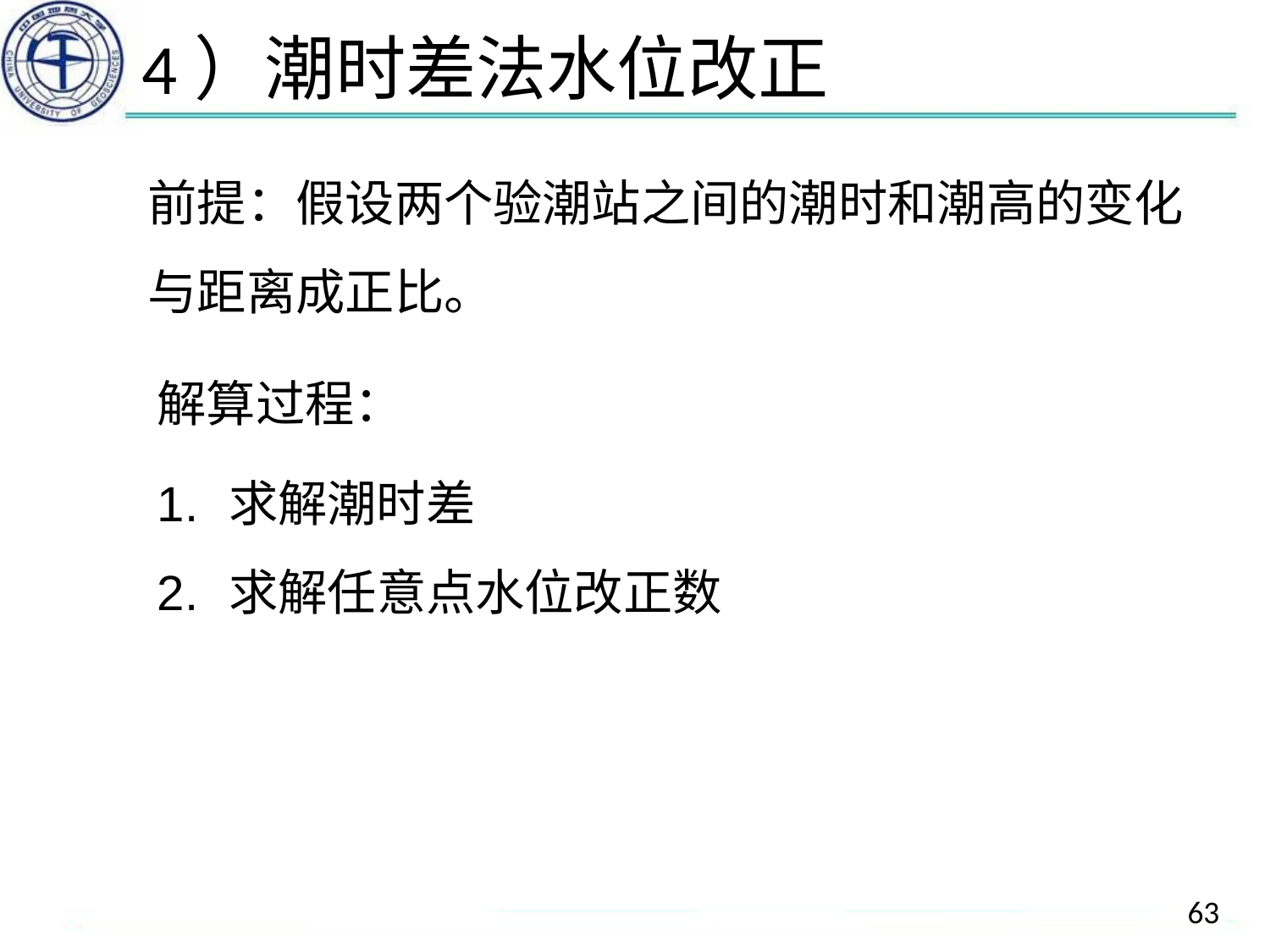

4）潮时差法水位改正
前提：假设两个验潮站之间的潮时和潮高的变化与距离成正比。
解算过程：
求解潮时差
求解任意点水位改正数

63